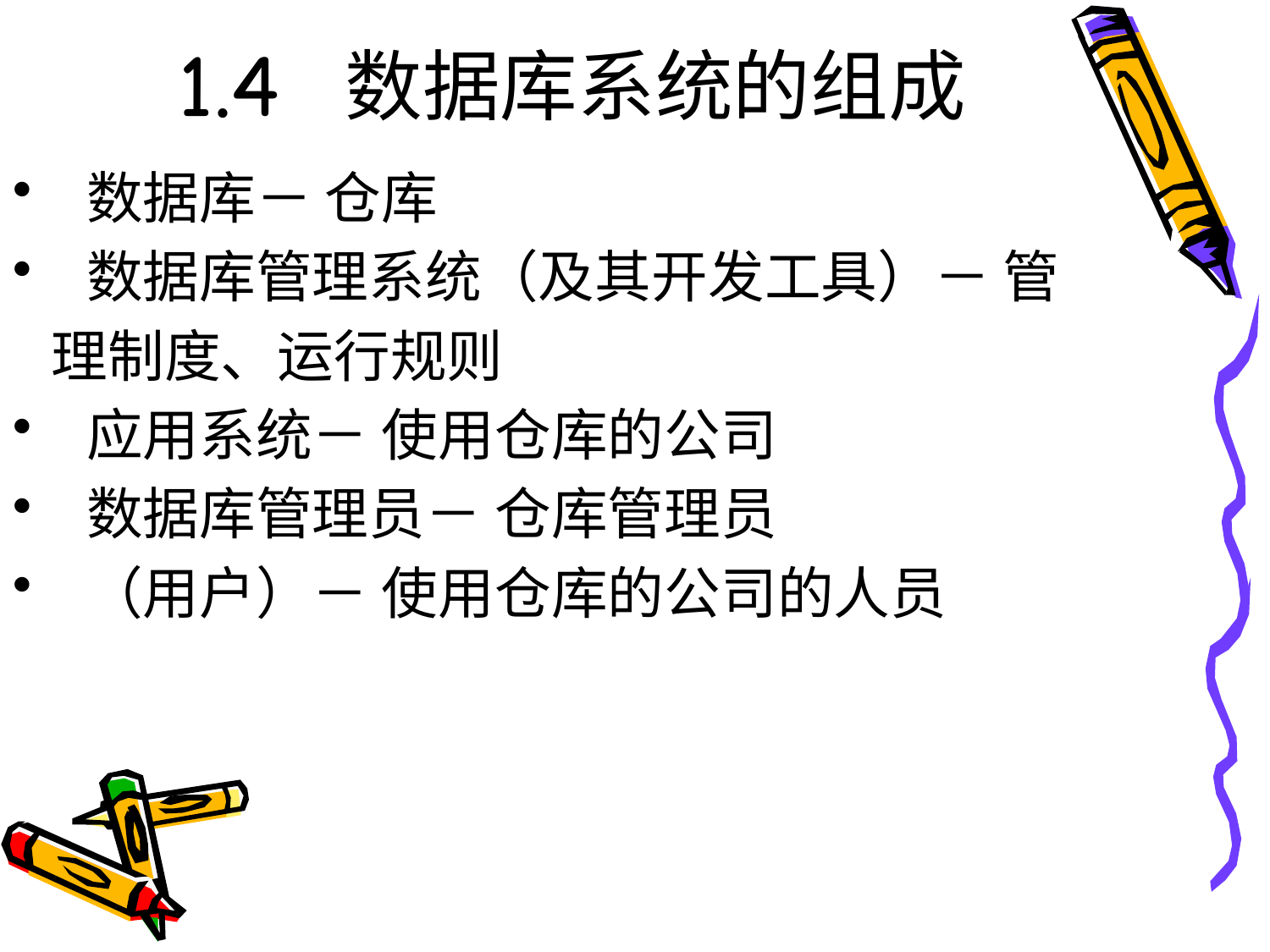

# 1.4  数据库系统的组成
 数据库－ 仓库
 数据库管理系统（及其开发工具）－ 管
  理制度、运行规则
 应用系统－ 使用仓库的公司
 数据库管理员－ 仓库管理员
 （用户）－ 使用仓库的公司的人员